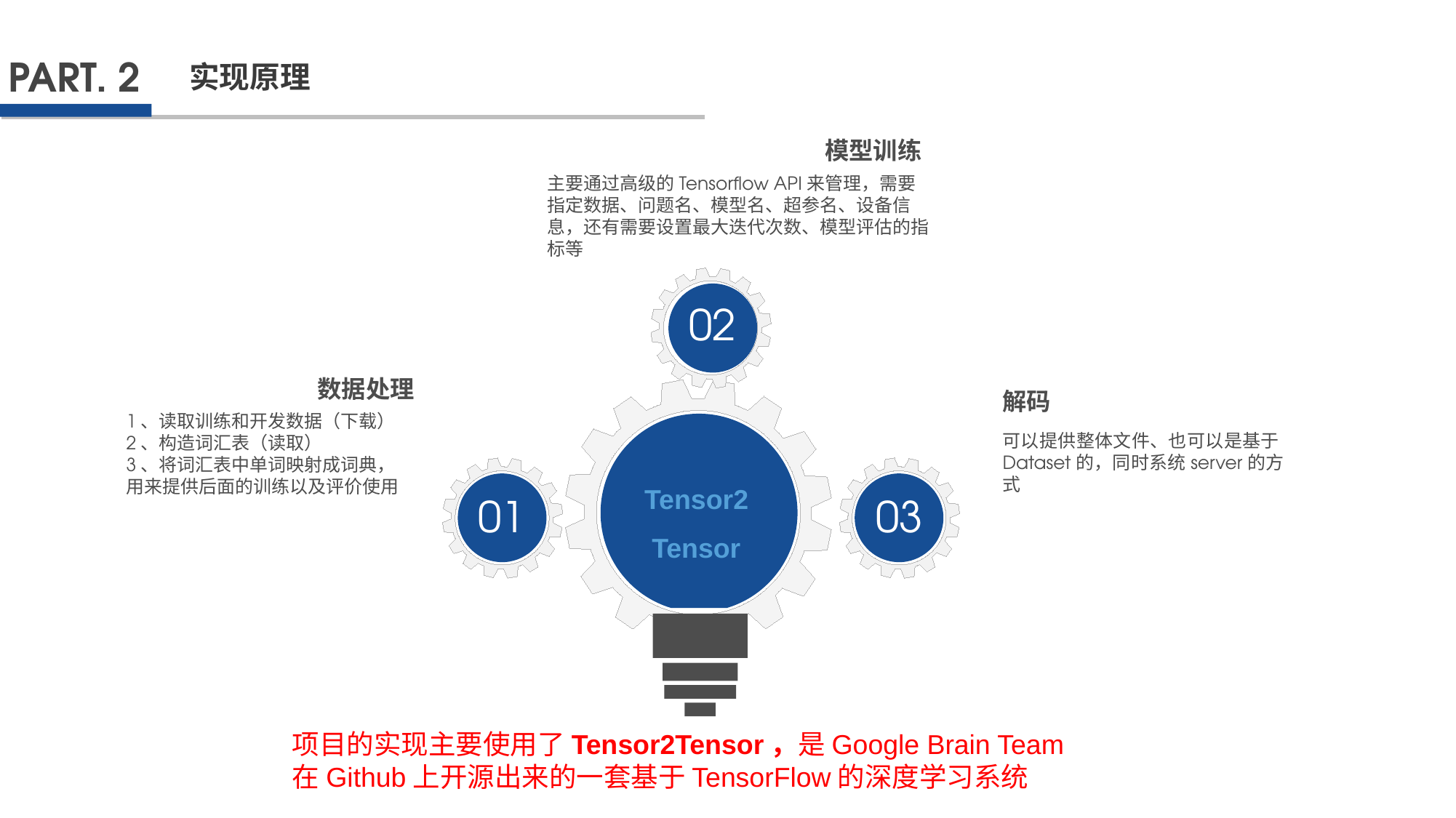

PART. 2
实现原理

模型训练
主要通过高级的Tensorflow API来管理，需要指定数据、问题名、模型名、超参名、设备信息，还有需要设置最大迭代次数、模型评估的指标等

02

Tensor2
Tensor

01
03

数据处理
1、读取训练和开发数据（下载）
2、构造词汇表（读取）
3、将词汇表中单词映射成词典，用来提供后面的训练以及评价使用
解码
可以提供整体文件、也可以是基于Dataset的，同时系统server的方式
项目的实现主要使用了Tensor2Tensor，是Google Brain Team
在Github上开源出来的一套基于TensorFlow的深度学习系统